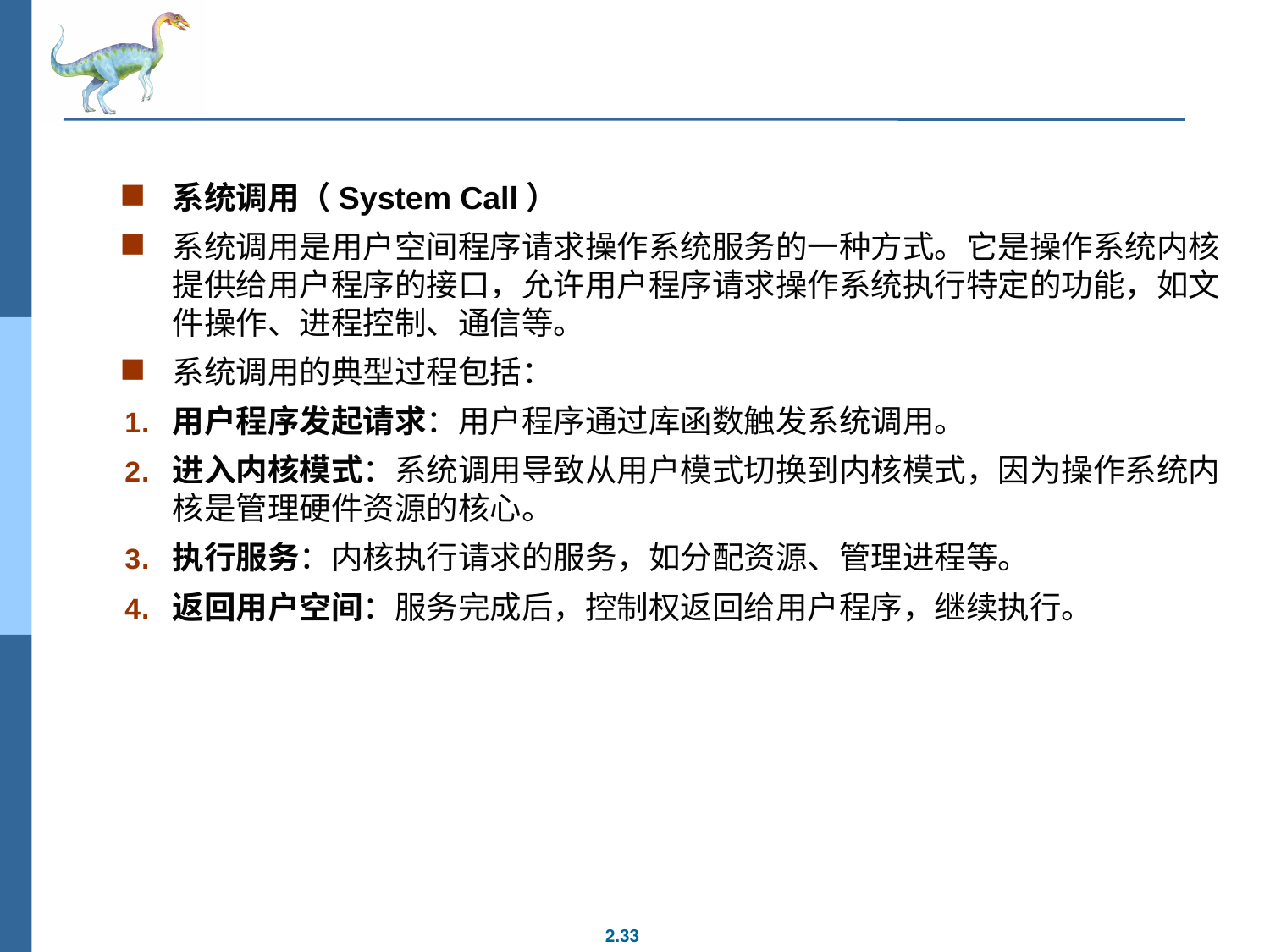

#
系统调用（System Call）
系统调用是用户空间程序请求操作系统服务的一种方式。它是操作系统内核提供给用户程序的接口，允许用户程序请求操作系统执行特定的功能，如文件操作、进程控制、通信等。
系统调用的典型过程包括：
用户程序发起请求：用户程序通过库函数触发系统调用。
进入内核模式：系统调用导致从用户模式切换到内核模式，因为操作系统内核是管理硬件资源的核心。
执行服务：内核执行请求的服务，如分配资源、管理进程等。
返回用户空间：服务完成后，控制权返回给用户程序，继续执行。